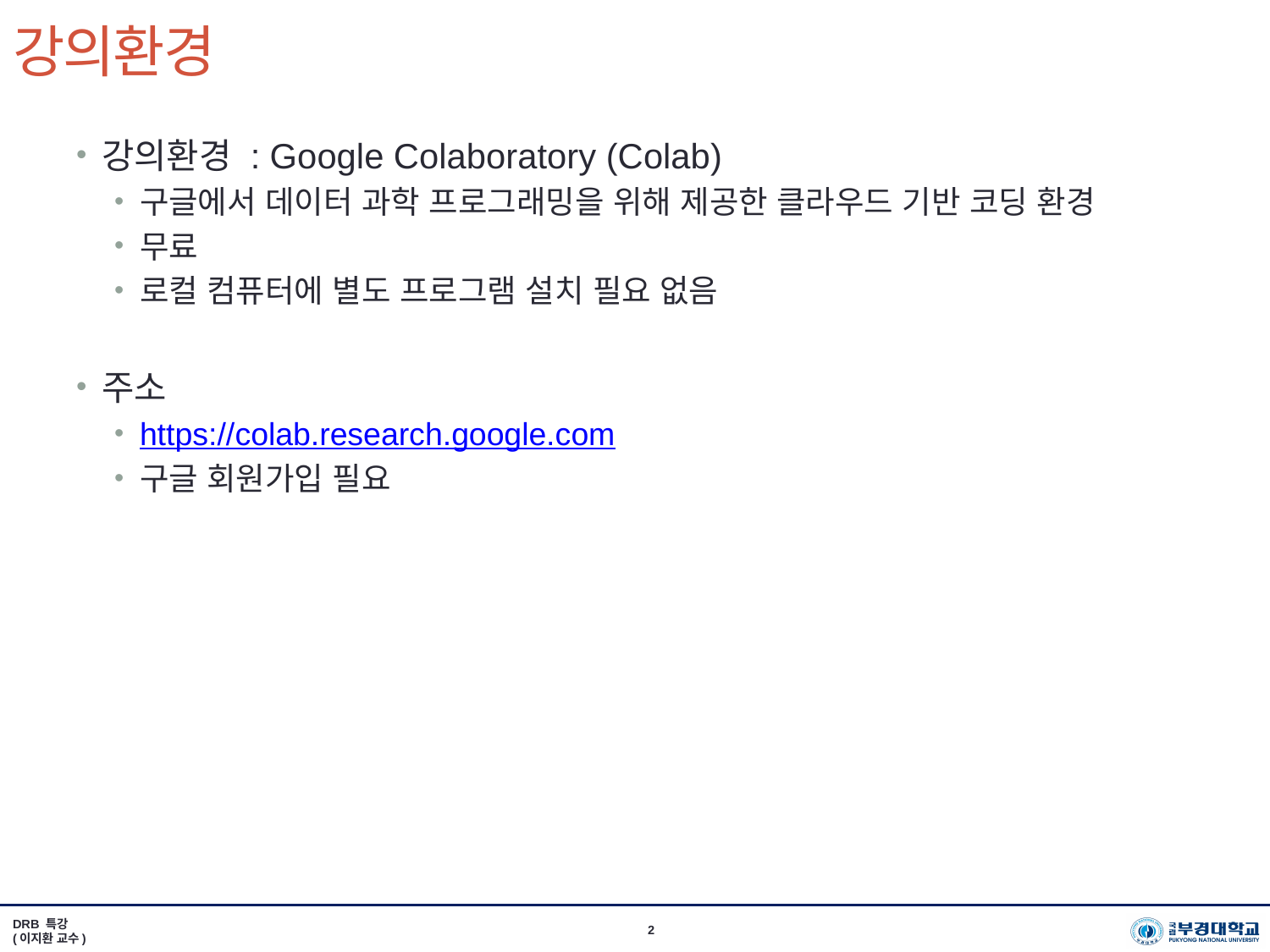

# 강의환경
강의환경 : Google Colaboratory (Colab)
구글에서 데이터 과학 프로그래밍을 위해 제공한 클라우드 기반 코딩 환경
무료
로컬 컴퓨터에 별도 프로그램 설치 필요 없음

주소
https://colab.research.google.com
구글 회원가입 필요

DRB 특강
(이지환 교수)